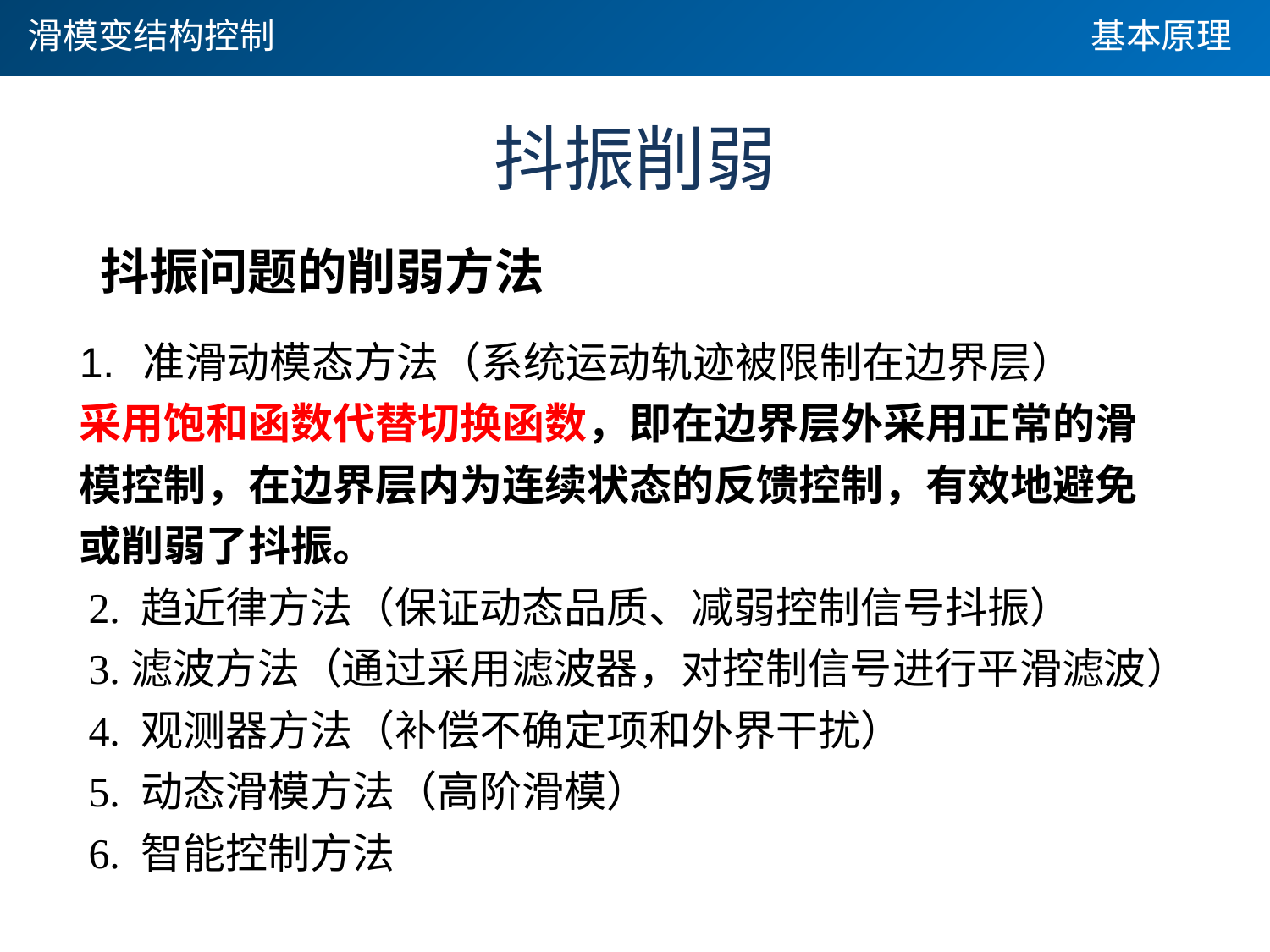

滑模变结构控制
基本原理
# 抖振削弱
抖振问题的削弱方法
准滑动模态方法（系统运动轨迹被限制在边界层）
采用饱和函数代替切换函数，即在边界层外采用正常的滑
模控制，在边界层内为连续状态的反馈控制，有效地避免
或削弱了抖振。
2. 趋近律方法（保证动态品质、减弱控制信号抖振）
3.滤波方法（通过采用滤波器，对控制信号进行平滑滤波）
4. 观测器方法（补偿不确定项和外界干扰）
5. 动态滑模方法（高阶滑模）
6. 智能控制方法